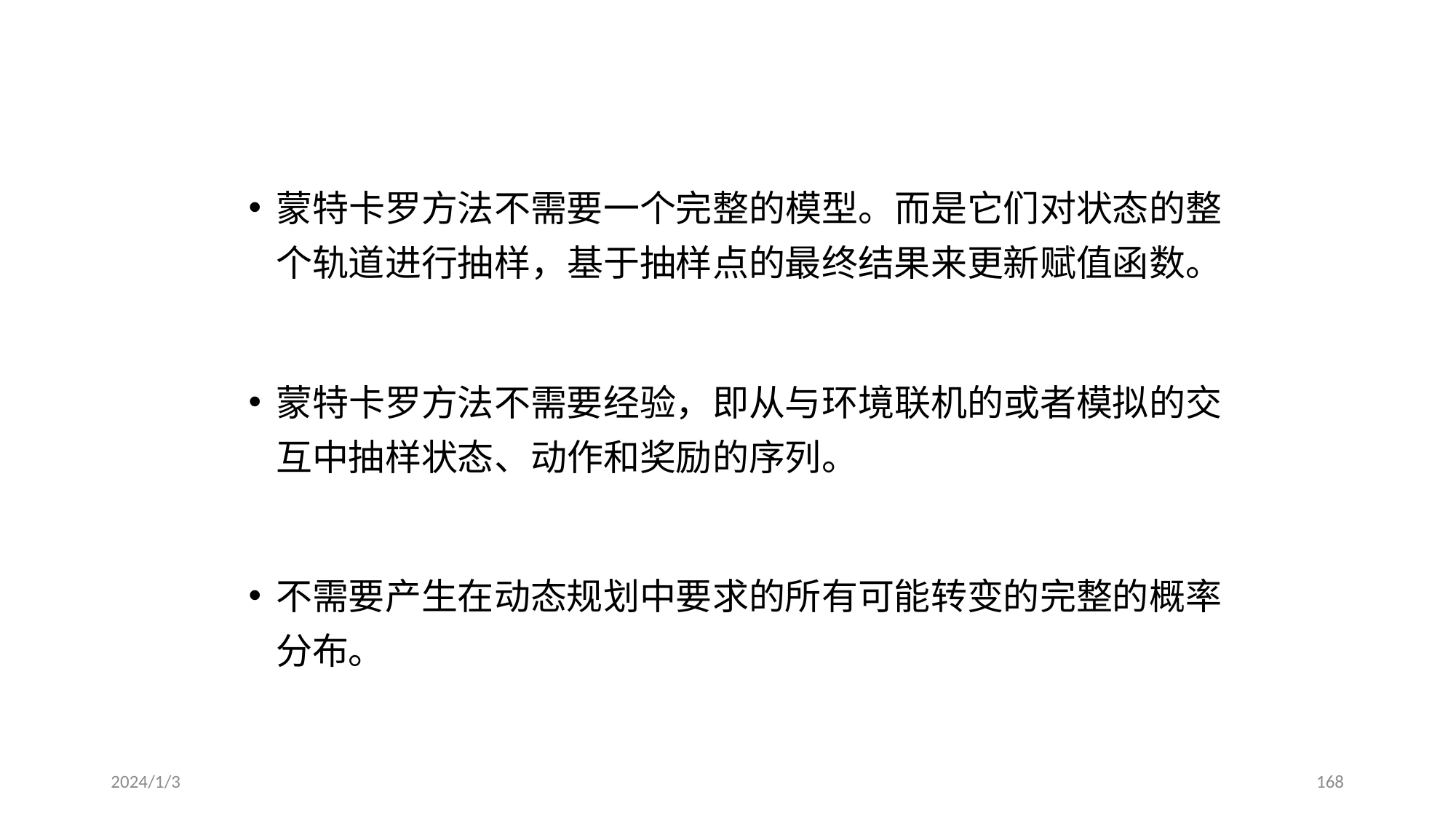

# 蒙特卡罗方法 Monte Carlo
蒙特卡罗方法不需要一个完整的模型。而是它们对状态的整个轨道进行抽样，基于抽样点的最终结果来更新赋值函数。

蒙特卡罗方法不需要经验，即从与环境联机的或者模拟的交互中抽样状态、动作和奖励的序列。

不需要产生在动态规划中要求的所有可能转变的完整的概率分布。

2024/1/3
168